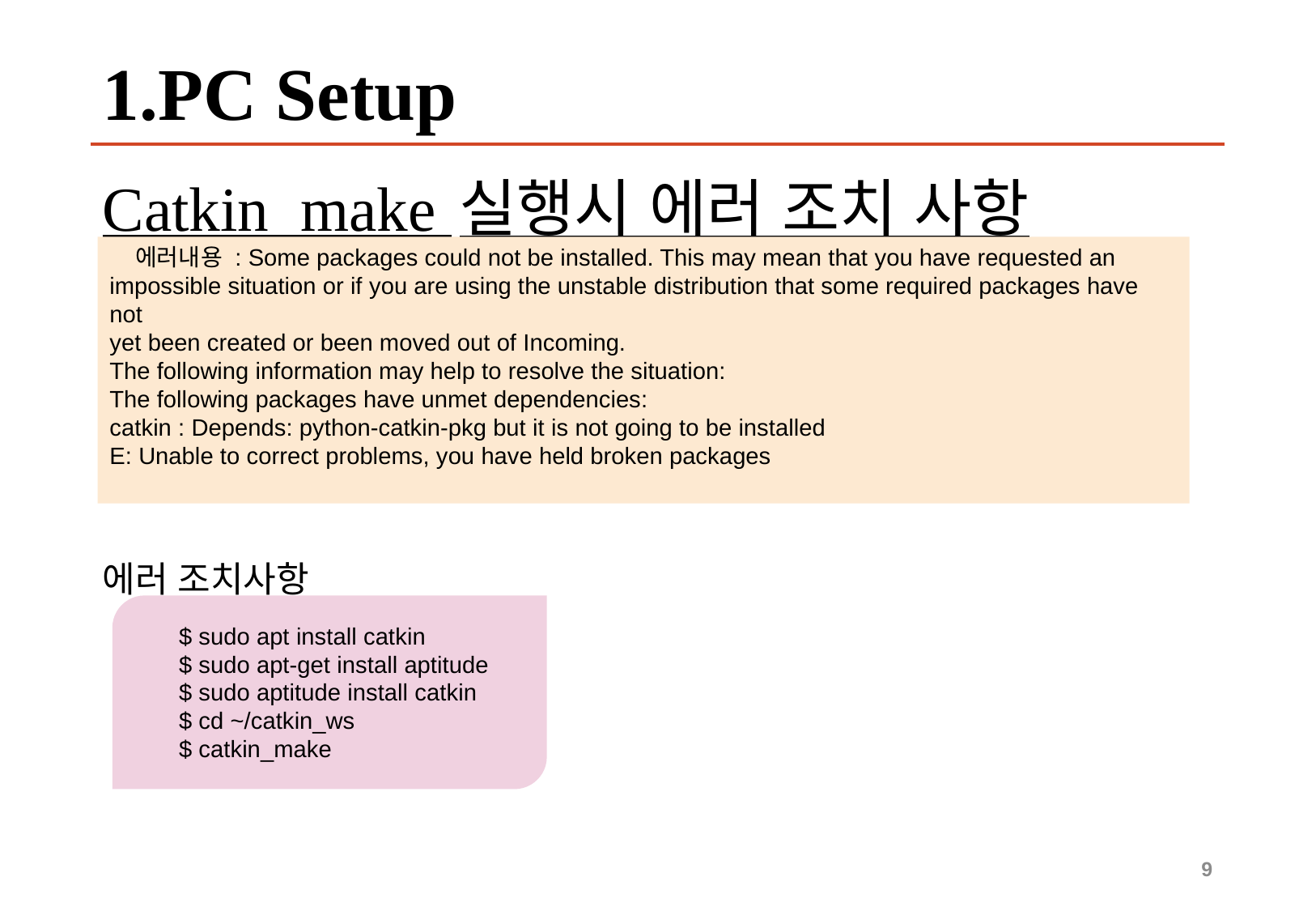

# 1.PC Setup
Catkin_make 실행시 에러 조치 사항

에러 조치사항

   에러내용 : Some packages could not be installed. This may mean that you have requested an
impossible situation or if you are using the unstable distribution that some required packages have not
yet been created or been moved out of Incoming.
The following information may help to resolve the situation:
The following packages have unmet dependencies:
catkin : Depends: python-catkin-pkg but it is not going to be installed
E: Unable to correct problems, you have held broken packages

$ sudo apt install catkin
$ sudo apt-get install aptitude
$ sudo aptitude install catkin
$ cd ~/catkin_ws
$ catkin_make
9